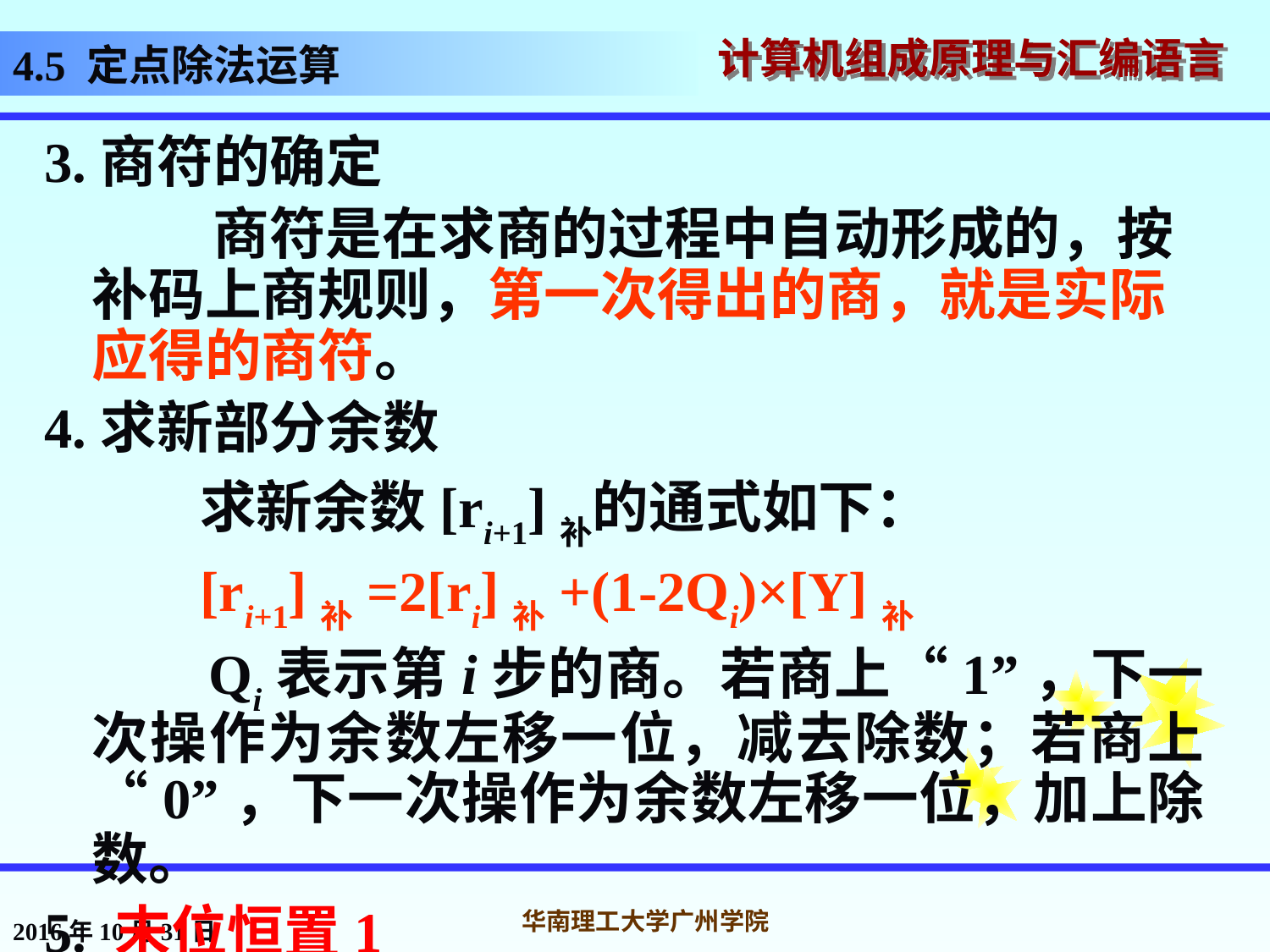

# 4.5 定点除法运算
3.商符的确定
            商符是在求商的过程中自动形成的，按补码上商规则，第一次得出的商，就是实际应得的商符。
4.求新部分余数
           求新余数[ri+1]补的通式如下：
           [ri+1]补=2[ri]补+(1-2Qi)×[Y]补
           Qi表示第i步的商。若商上“1”，下一次操作为余数左移一位，减去除数；若商上“0”，下一次操作为余数左移一位，加上除数。
5. 末位恒置1
2016年10月31日
华南理工大学广州学院